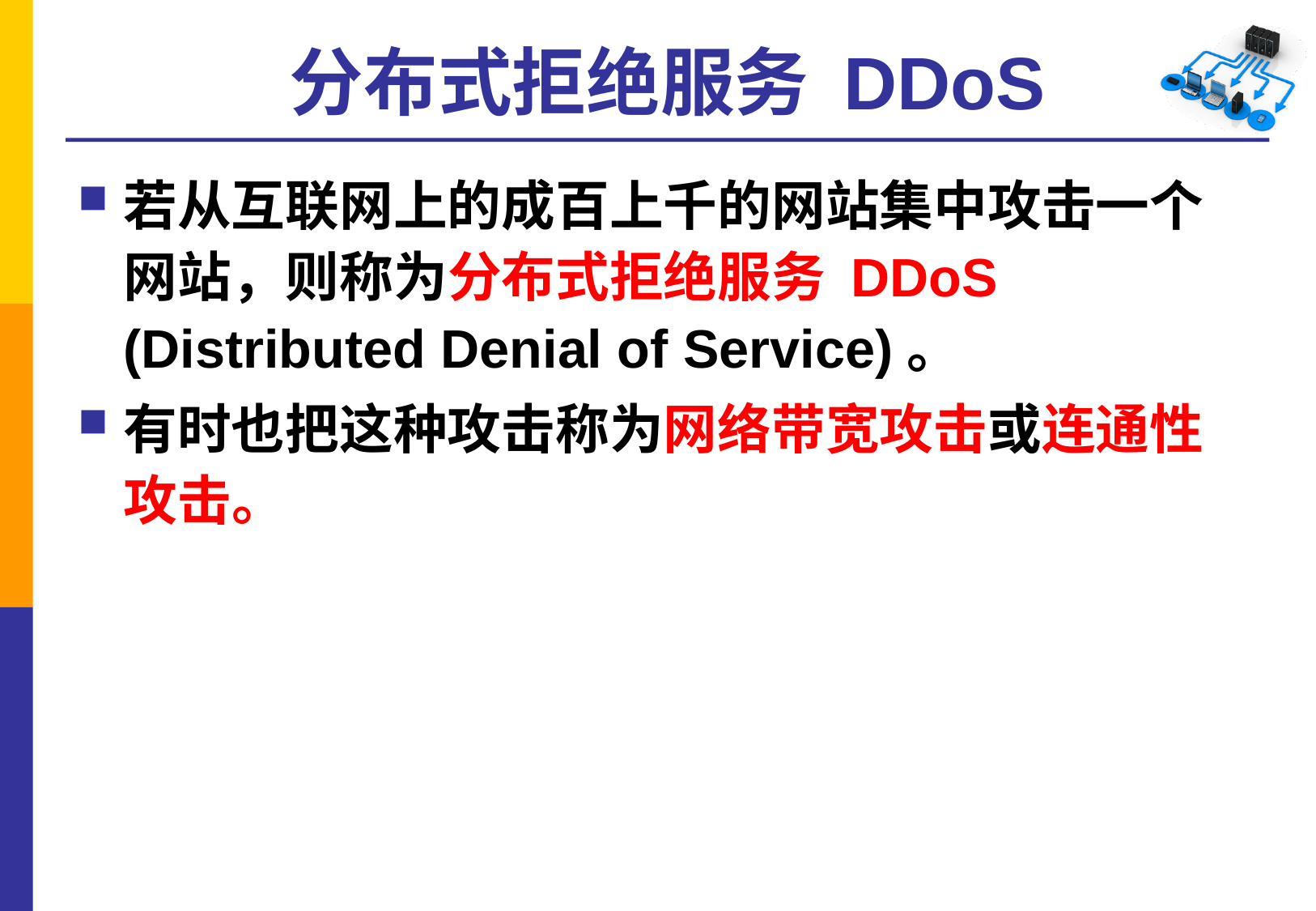

# 分布式拒绝服务 DDoS
若从互联网上的成百上千的网站集中攻击一个网站，则称为分布式拒绝服务 DDoS (Distributed Denial of Service)。
有时也把这种攻击称为网络带宽攻击或连通性攻击。